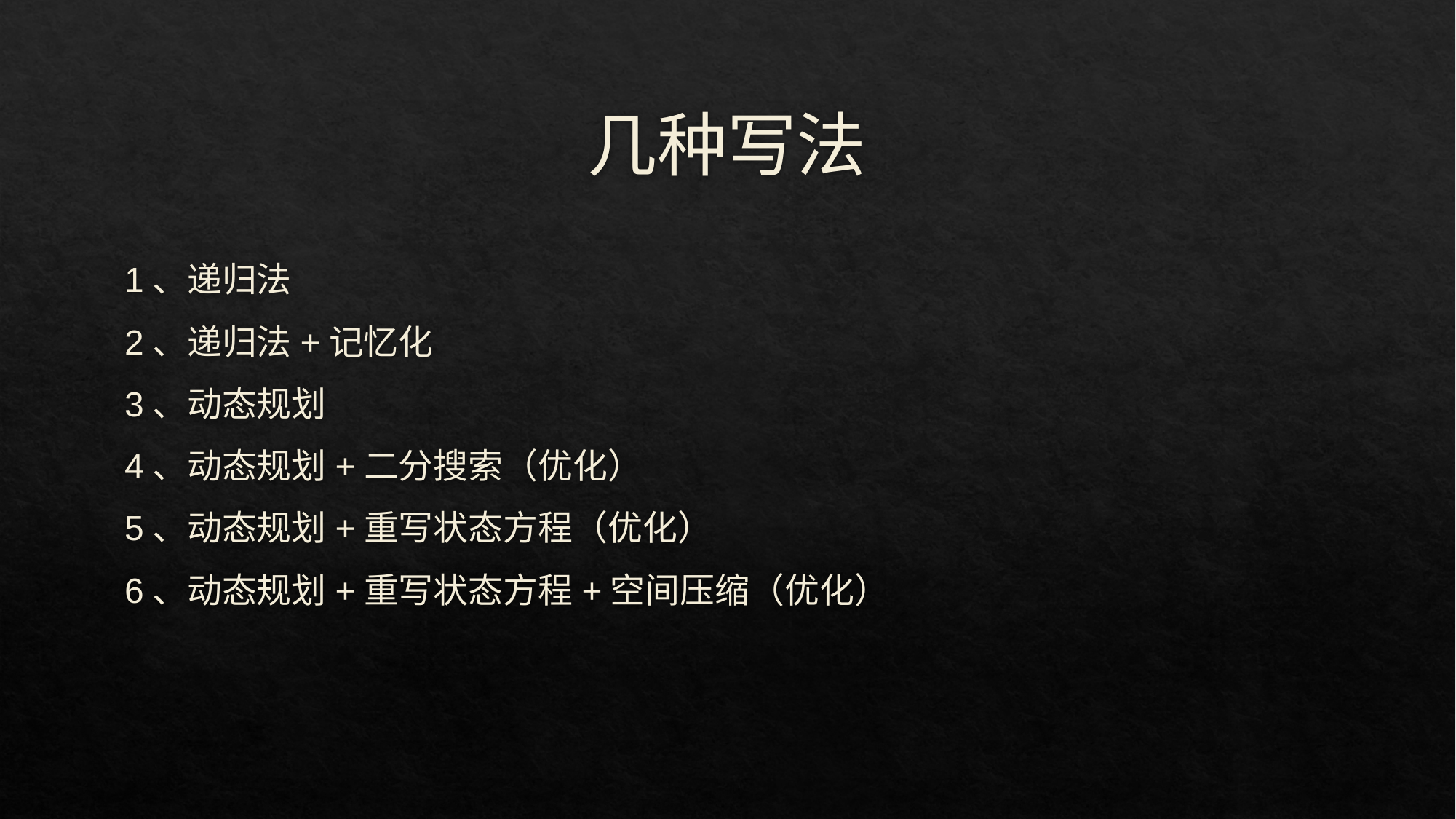

# 几种写法
1、递归法
2、递归法+记忆化
3、动态规划
4、动态规划+二分搜索（优化）
5、动态规划+重写状态方程（优化）
6、动态规划+重写状态方程+空间压缩（优化）